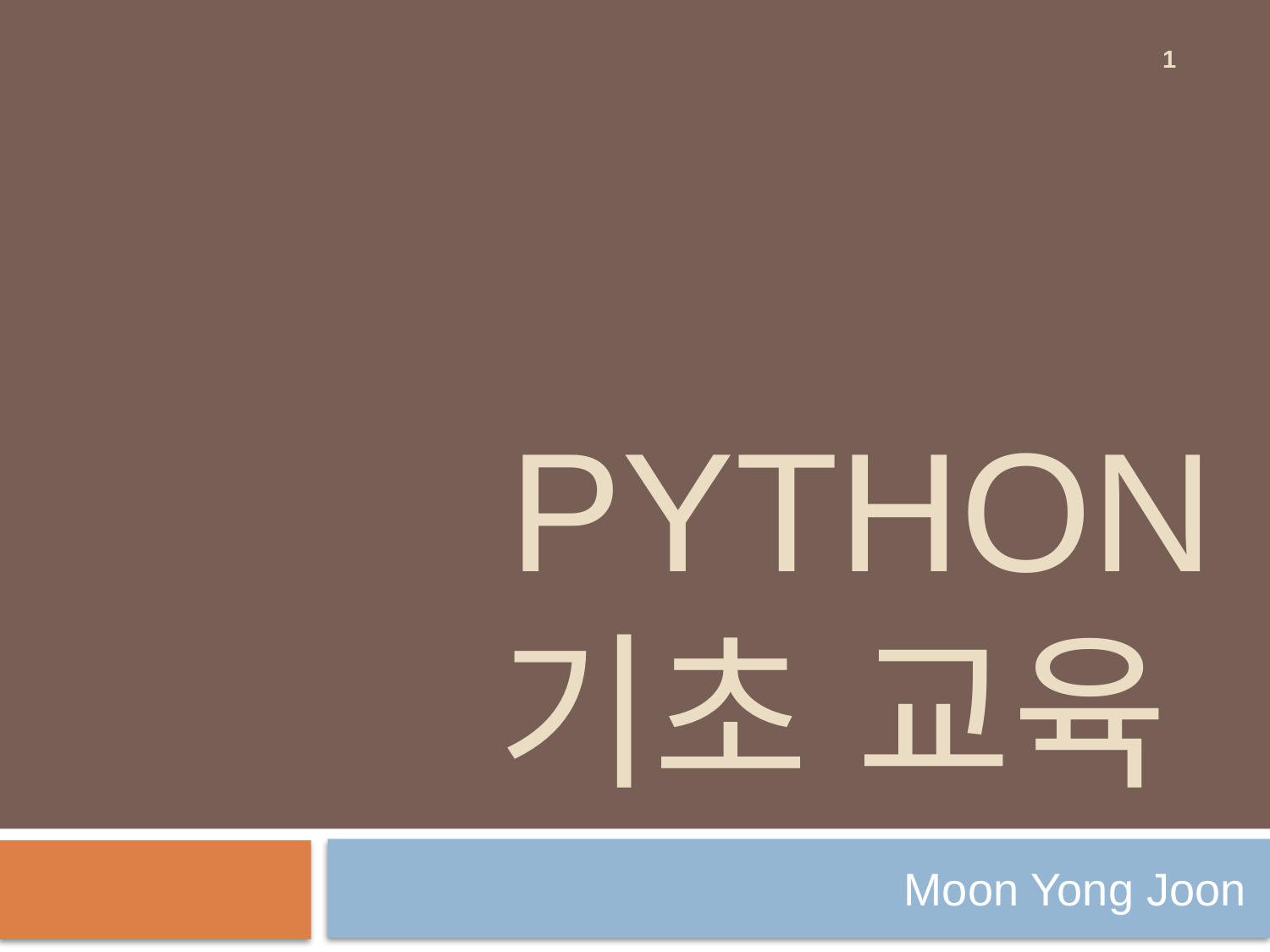

1
# Python 기초 교육
Moon Yong Joon